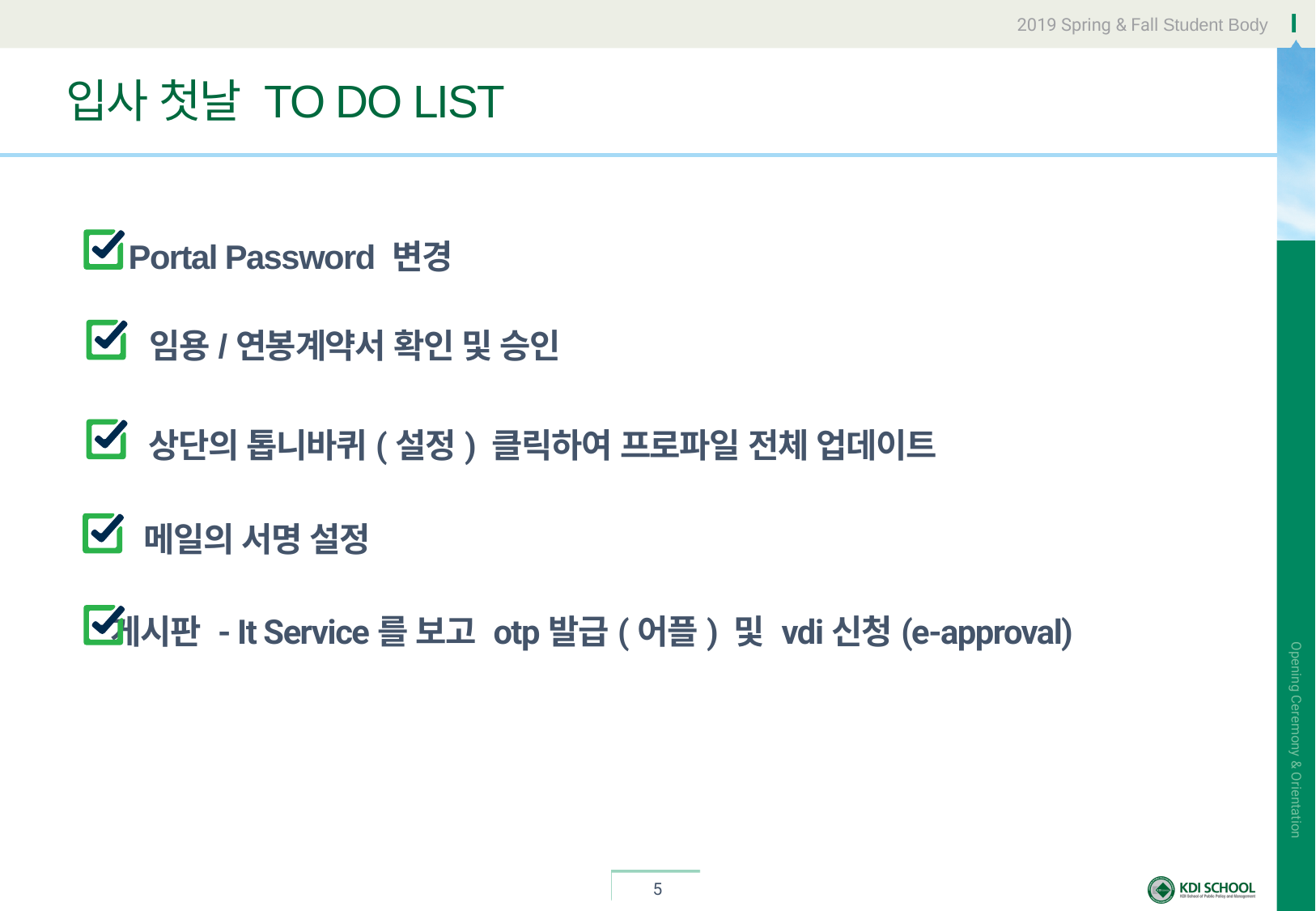

# 입사 첫날 TO DO LIST
Portal Password 변경

임용/연봉계약서 확인 및 승인

상단의 톱니바퀴(설정) 클릭하여 프로파일 전체 업데이트

메일의 서명 설정

게시판 - It Service를 보고 otp발급(어플) 및 vdi신청(e-approval)